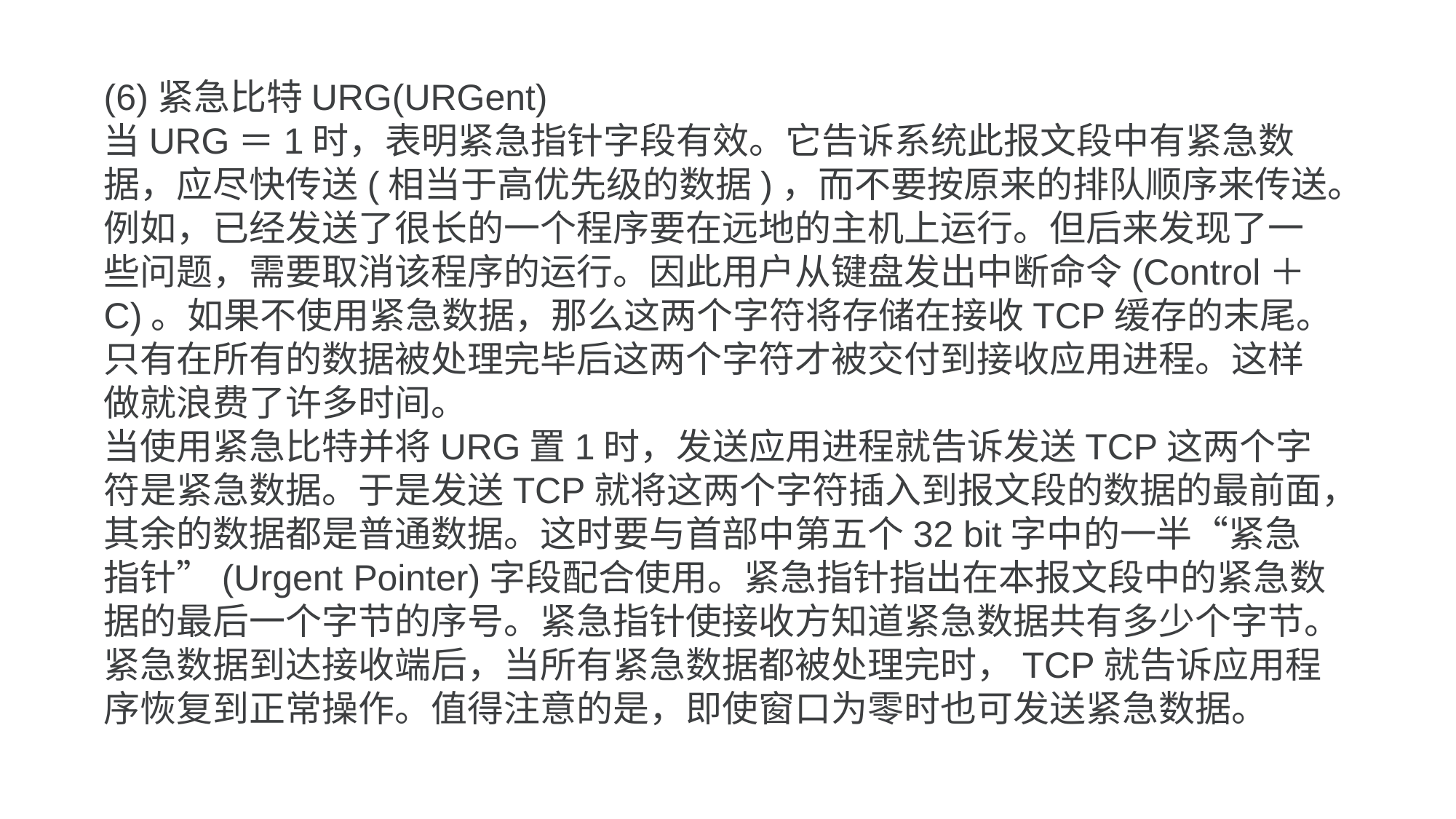

(6)紧急比特URG(URGent)
当URG＝1时，表明紧急指针字段有效。它告诉系统此报文段中有紧急数据，应尽快传送(相当于高优先级的数据)，而不要按原来的排队顺序来传送。例如，已经发送了很长的一个程序要在远地的主机上运行。但后来发现了一些问题，需要取消该程序的运行。因此用户从键盘发出中断命令(Control＋C)。如果不使用紧急数据，那么这两个字符将存储在接收TCP缓存的末尾。只有在所有的数据被处理完毕后这两个字符才被交付到接收应用进程。这样做就浪费了许多时间。
当使用紧急比特并将URG置1时，发送应用进程就告诉发送TCP这两个字符是紧急数据。于是发送TCP就将这两个字符插入到报文段的数据的最前面，其余的数据都是普通数据。这时要与首部中第五个32 bit字中的一半“紧急指针”(Urgent Pointer)字段配合使用。紧急指针指出在本报文段中的紧急数据的最后一个字节的序号。紧急指针使接收方知道紧急数据共有多少个字节。紧急数据到达接收端后，当所有紧急数据都被处理完时，TCP就告诉应用程序恢复到正常操作。值得注意的是，即使窗口为零时也可发送紧急数据。